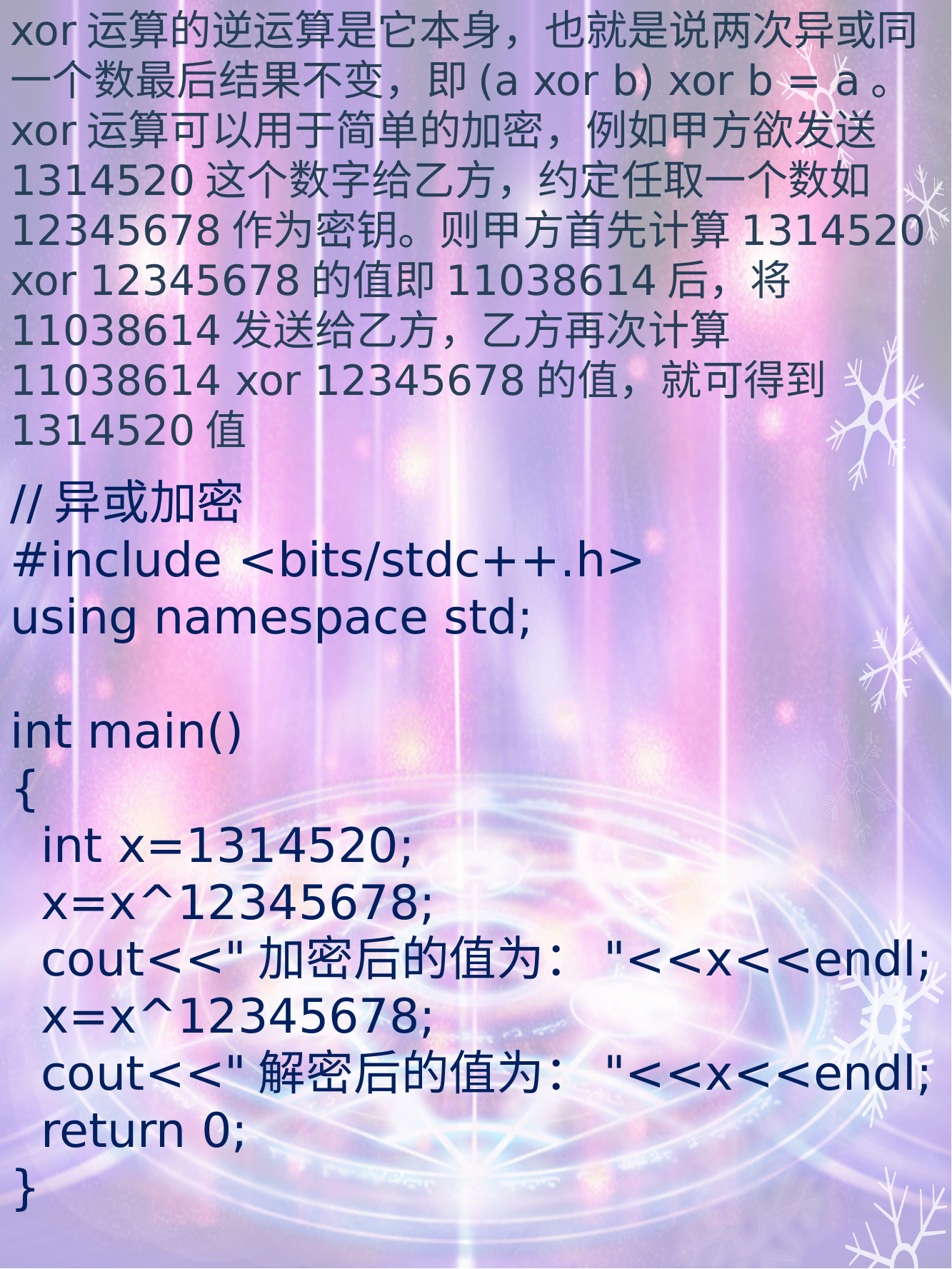

xor运算的逆运算是它本身，也就是说两次异或同一个数最后结果不变，即(a xor b) xor b = a。xor运算可以用于简单的加密，例如甲方欲发送1314520这个数字给乙方，约定任取一个数如12345678作为密钥。则甲方首先计算1314520 xor 12345678的值即11038614后，将11038614发送给乙方，乙方再次计算11038614 xor 12345678的值，就可得到1314520值
//异或加密
#include <bits/stdc++.h>
using namespace std;

int main()
{
  int x=1314520;
  x=x^12345678;
  cout<<"加密后的值为："<<x<<endl;
  x=x^12345678;
  cout<<"解密后的值为："<<x<<endl;
  return 0;
}